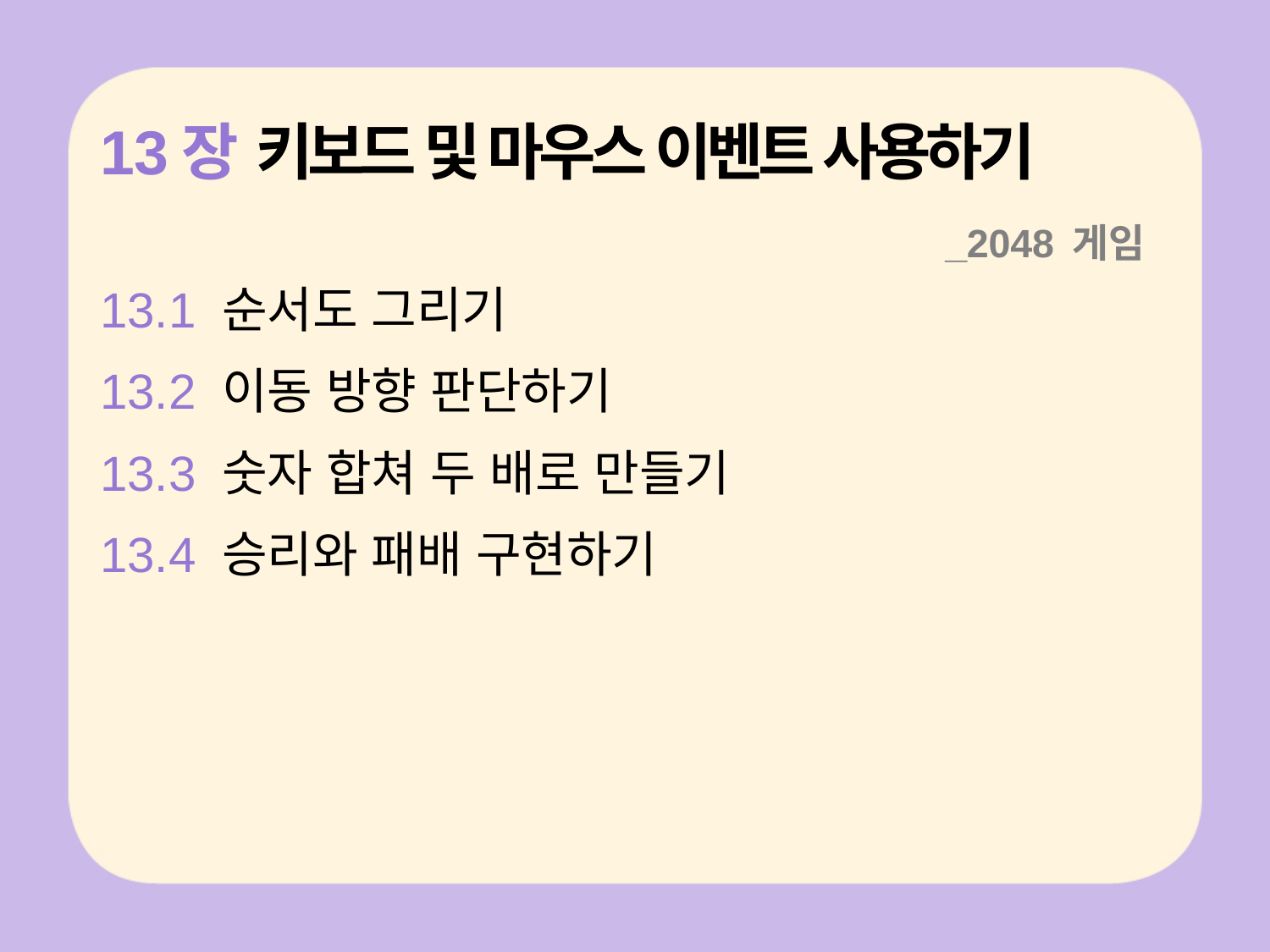

# 13장 키보드 및 마우스 이벤트 사용하기 _2048 게임
13.1 순서도 그리기
13.2 이동 방향 판단하기
13.3 숫자 합쳐 두 배로 만들기
13.4 승리와 패배 구현하기